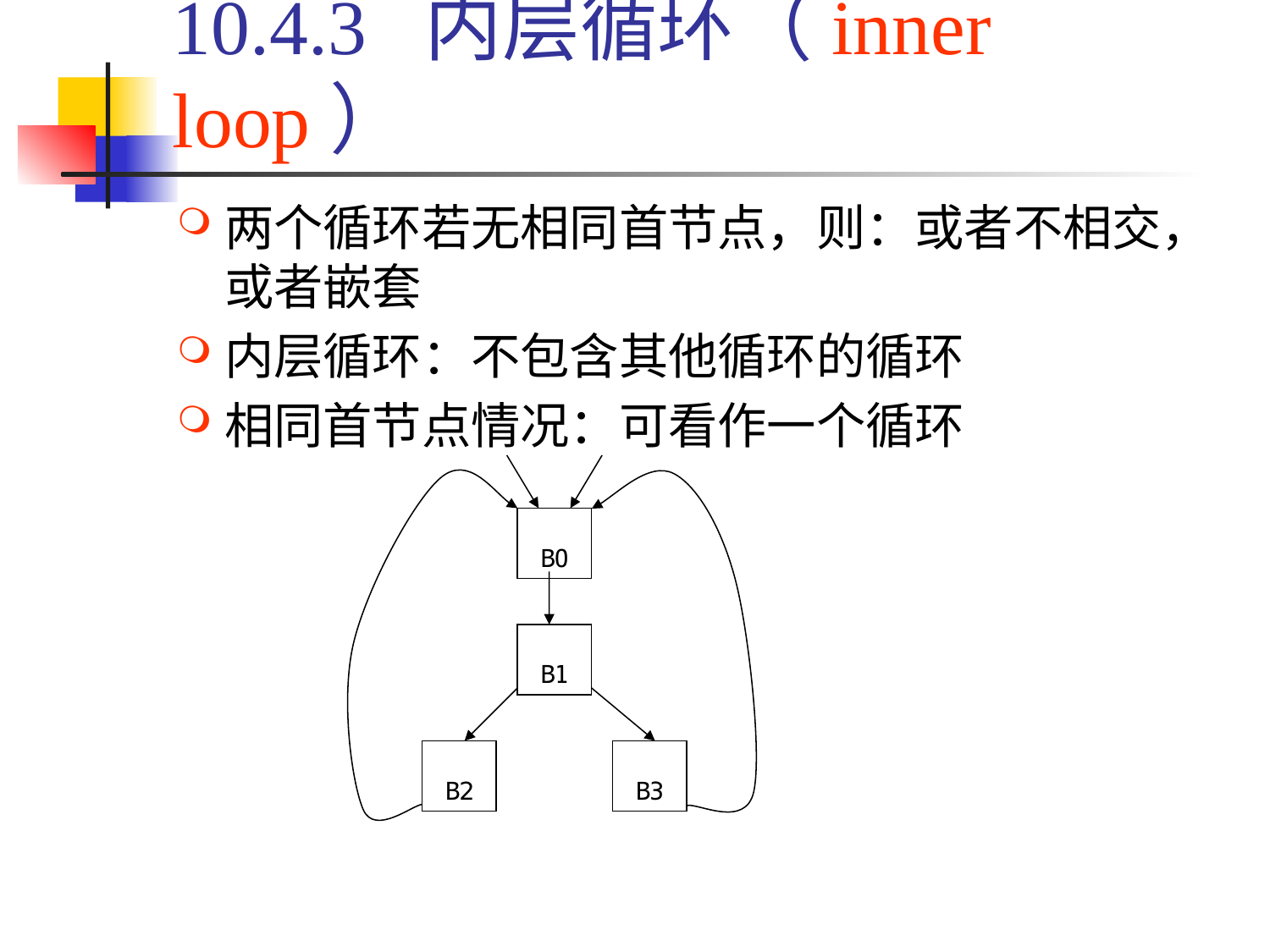

# 10.4.3  内层循环（inner loop）
两个循环若无相同首节点，则：或者不相交，或者嵌套
内层循环：不包含其他循环的循环
相同首节点情况：可看作一个循环

B0

B1

B2
B3